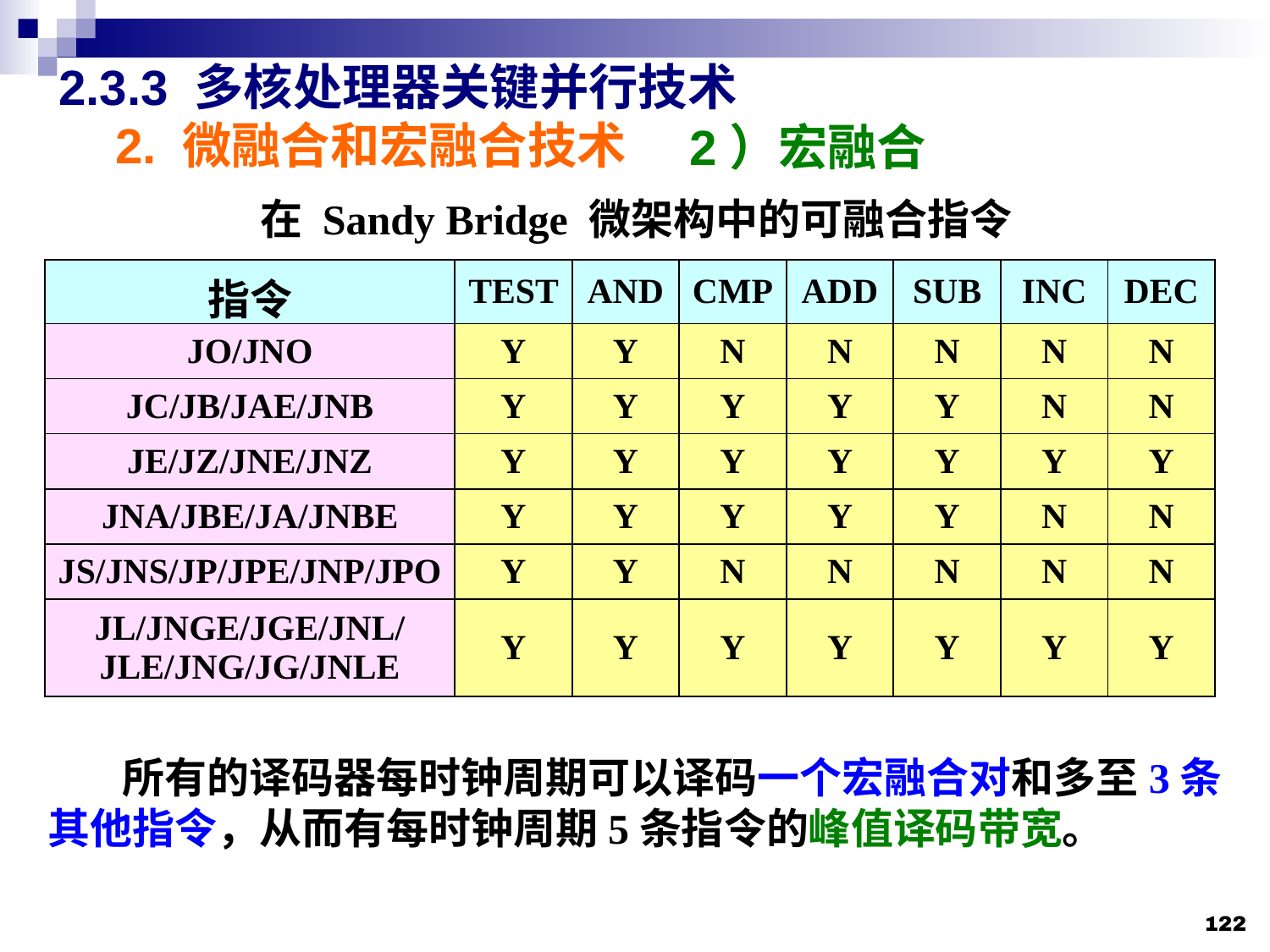

# 2.3.3 多核处理器关键并行技术
2. 微融合和宏融合技术
2）宏融合
在 Sandy Bridge 微架构中的可融合指令
| 指令 | TEST | AND | CMP | ADD | SUB | INC | DEC |
| --- | --- | --- | --- | --- | --- | --- | --- |
| JO/JNO | Y | Y | N | N | N | N | N |
| JC/JB/JAE/JNB | Y | Y | Y | Y | Y | N | N |
| JE/JZ/JNE/JNZ | Y | Y | Y | Y | Y | Y | Y |
| JNA/JBE/JA/JNBE | Y | Y | Y | Y | Y | N | N |
| JS/JNS/JP/JPE/JNP/JPO | Y | Y | N | N | N | N | N |
| JL/JNGE/JGE/JNL/ JLE/JNG/JG/JNLE | Y | Y | Y | Y | Y | Y | Y |
所有的译码器每时钟周期可以译码一个宏融合对和多至3条其他指令，从而有每时钟周期5条指令的峰值译码带宽。
122